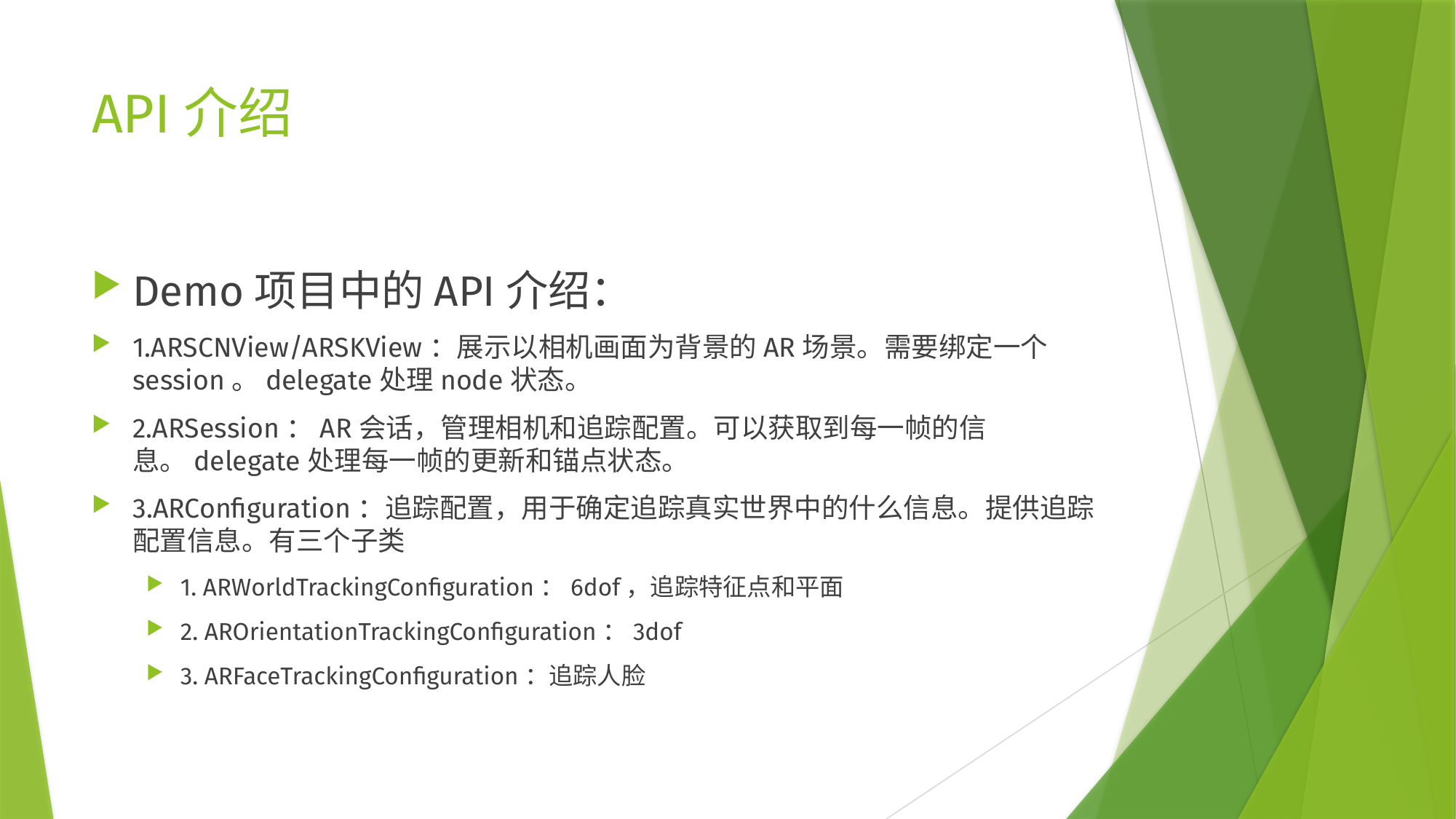

# API介绍
Demo项目中的API介绍：
1.ARSCNView/ARSKView：展示以相机画面为背景的AR场景。需要绑定一个session。delegate处理node状态。
2.ARSession：AR会话，管理相机和追踪配置。可以获取到每一帧的信息。delegate处理每一帧的更新和锚点状态。
3.ARConfiguration：追踪配置，用于确定追踪真实世界中的什么信息。提供追踪配置信息。有三个子类
1. ARWorldTrackingConfiguration：6dof，追踪特征点和平面
2. AROrientationTrackingConfiguration：3dof
3. ARFaceTrackingConfiguration：追踪人脸